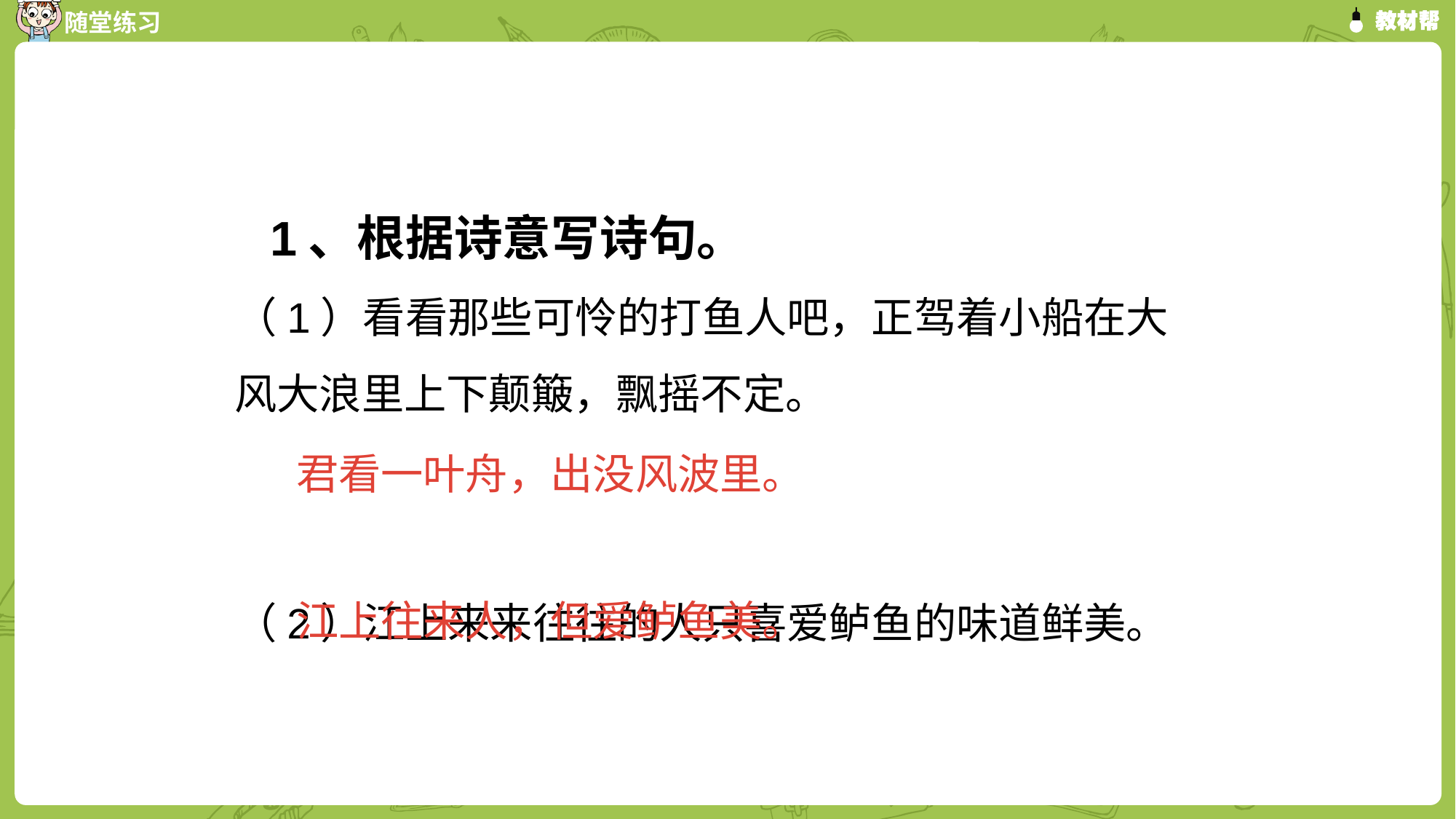

1、根据诗意写诗句。
（1）看看那些可怜的打鱼人吧，正驾着小船在大风大浪里上下颠簸，飘摇不定。

（2）江上来来往往的人只喜爱鲈鱼的味道鲜美。

    君看一叶舟，出没风波里。
    江上往来人，但爱鲈鱼美。